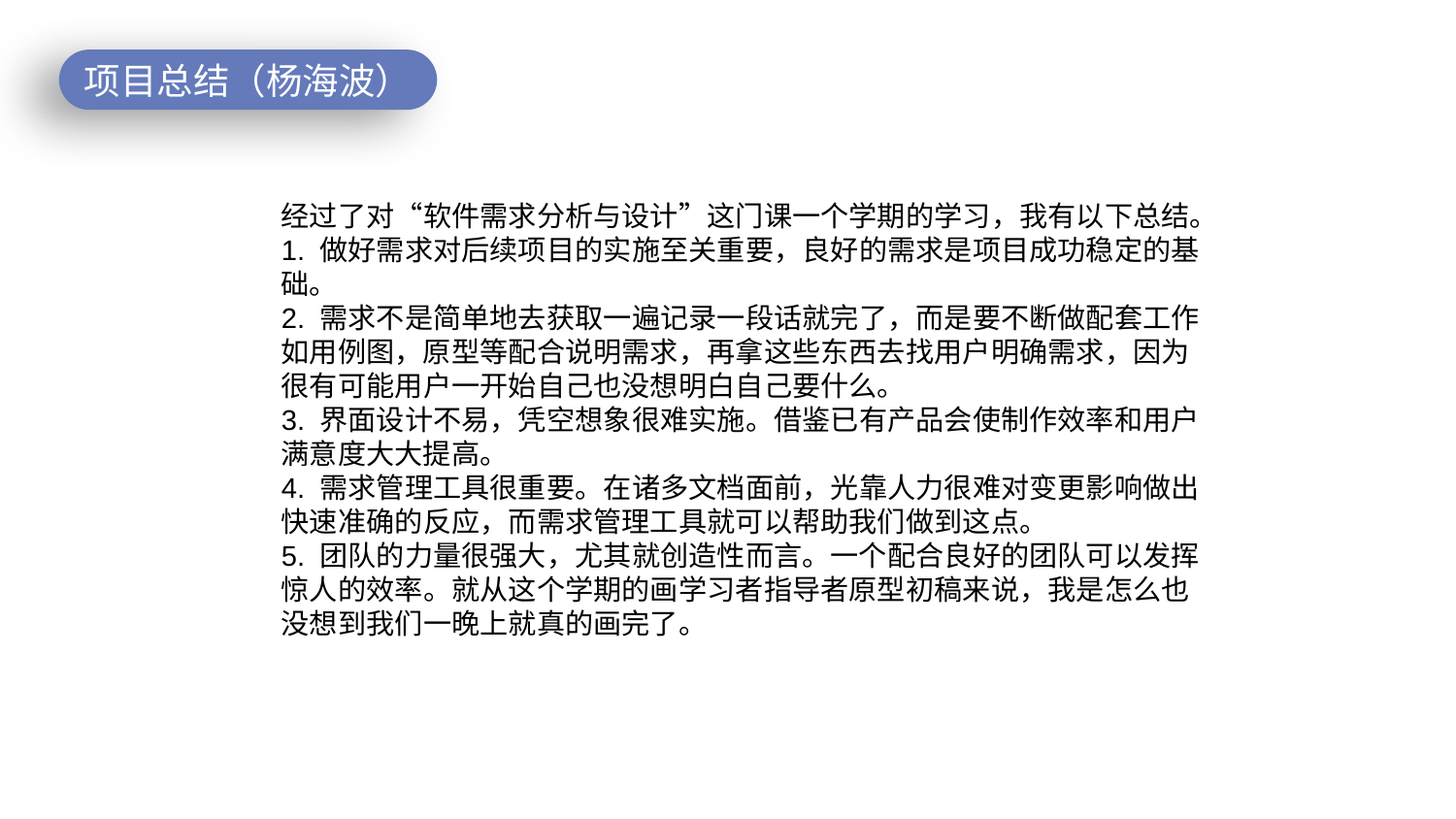

项目总结（杨海波）
经过了对“软件需求分析与设计”这门课一个学期的学习，我有以下总结。
1. 做好需求对后续项目的实施至关重要，良好的需求是项目成功稳定的基础。
2. 需求不是简单地去获取一遍记录一段话就完了，而是要不断做配套工作如用例图，原型等配合说明需求，再拿这些东西去找用户明确需求，因为很有可能用户一开始自己也没想明白自己要什么。
3. 界面设计不易，凭空想象很难实施。借鉴已有产品会使制作效率和用户满意度大大提高。
4. 需求管理工具很重要。在诸多文档面前，光靠人力很难对变更影响做出快速准确的反应，而需求管理工具就可以帮助我们做到这点。
5. 团队的力量很强大，尤其就创造性而言。一个配合良好的团队可以发挥惊人的效率。就从这个学期的画学习者指导者原型初稿来说，我是怎么也没想到我们一晚上就真的画完了。